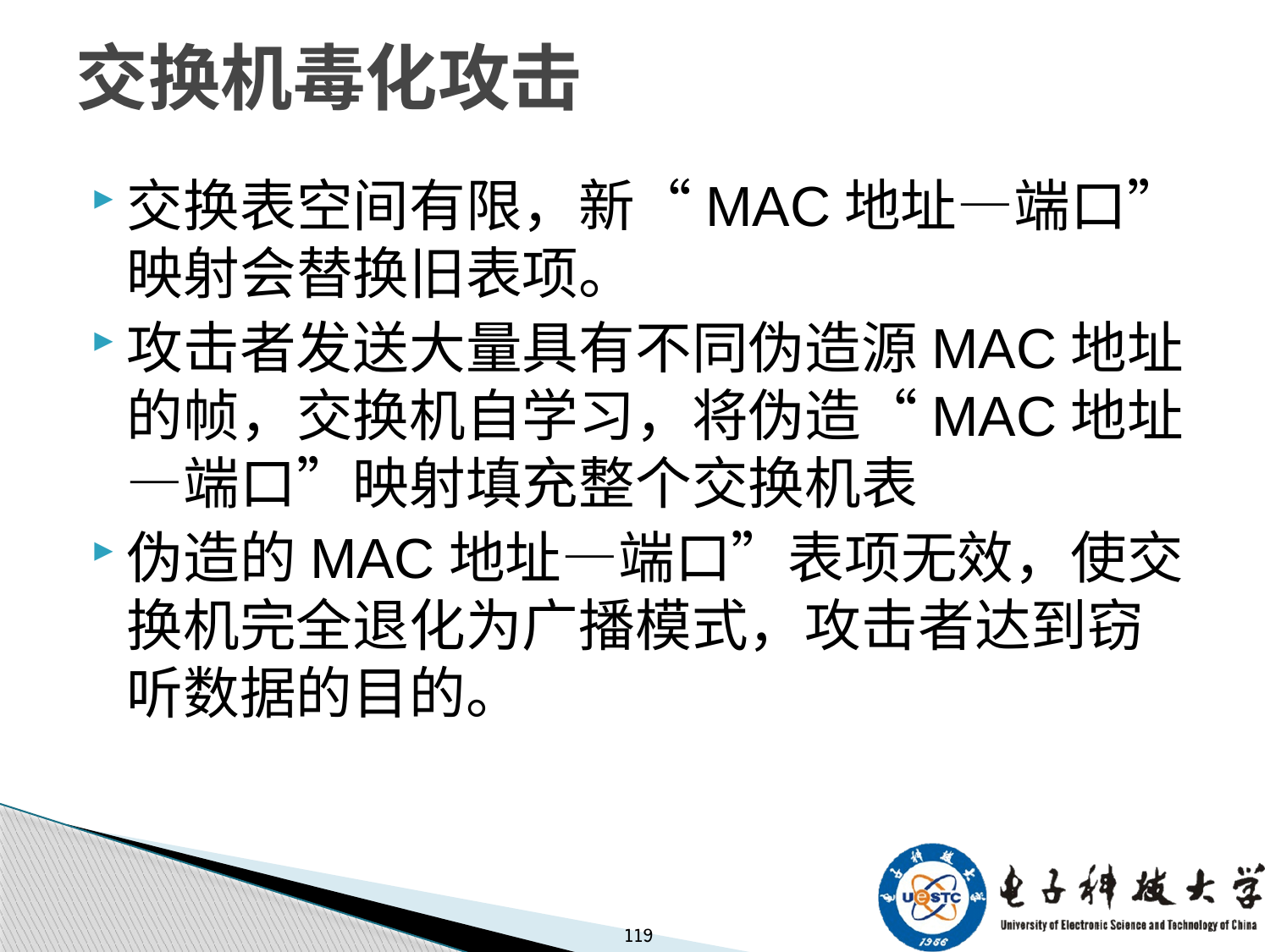

# 交换机毒化攻击
交换表空间有限，新“MAC地址—端口”映射会替换旧表项。
攻击者发送大量具有不同伪造源MAC地址的帧，交换机自学习，将伪造“MAC地址—端口”映射填充整个交换机表
伪造的MAC地址—端口”表项无效，使交换机完全退化为广播模式，攻击者达到窃听数据的目的。
119